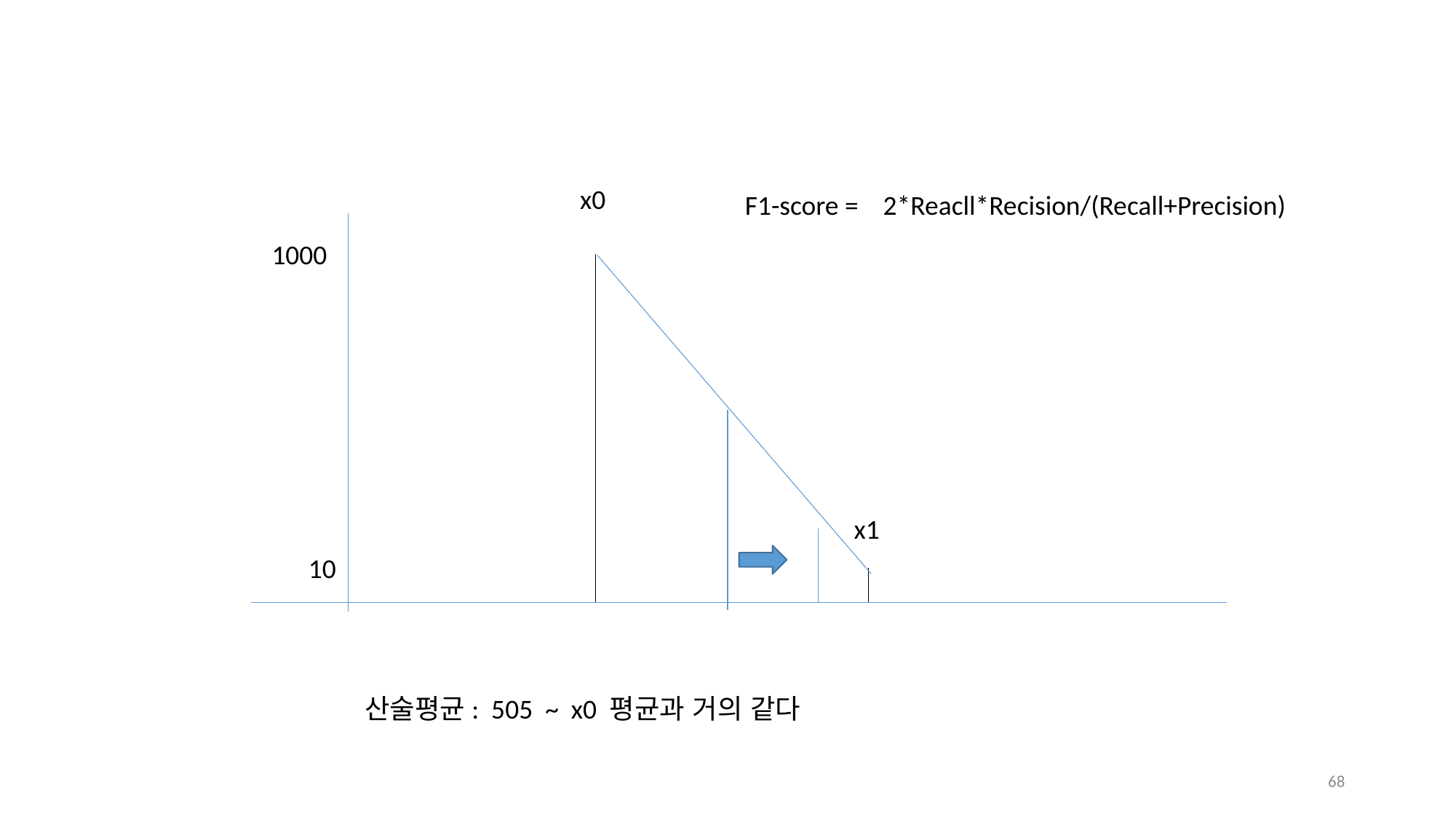

x0
F1-score =    2*Reacll*Recision/(Recall+Precision)

1000
x1
10

산술평균:  505  ~  x0 평균과 거의 같다
68